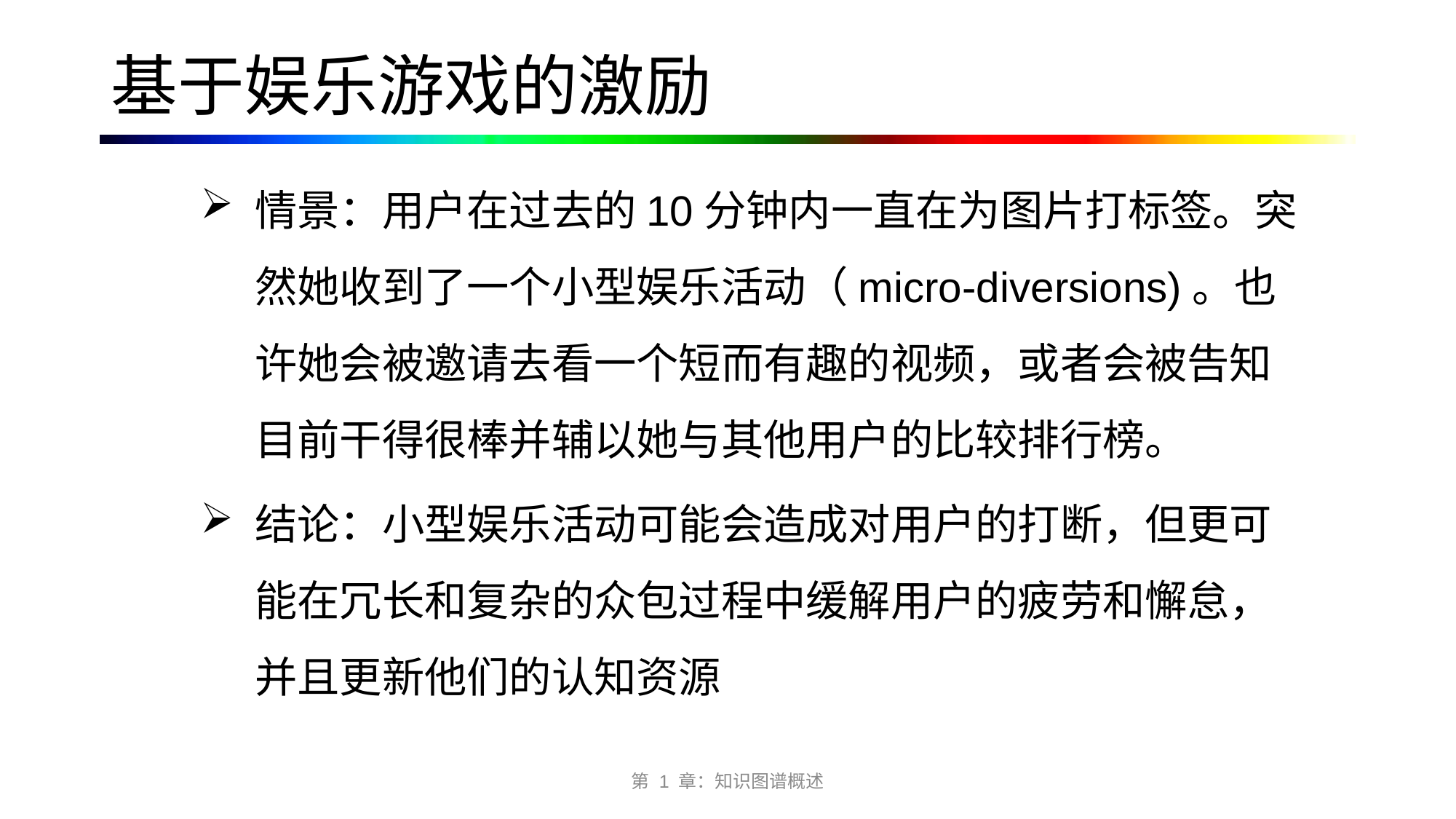

# 基于娱乐游戏的激励
情景：用户在过去的10分钟内一直在为图片打标签。突然她收到了一个小型娱乐活动（micro-diversions)。也许她会被邀请去看一个短而有趣的视频，或者会被告知目前干得很棒并辅以她与其他用户的比较排行榜。
结论：小型娱乐活动可能会造成对用户的打断，但更可能在冗长和复杂的众包过程中缓解用户的疲劳和懈怠，并且更新他们的认知资源

第 1 章：知识图谱概述
43